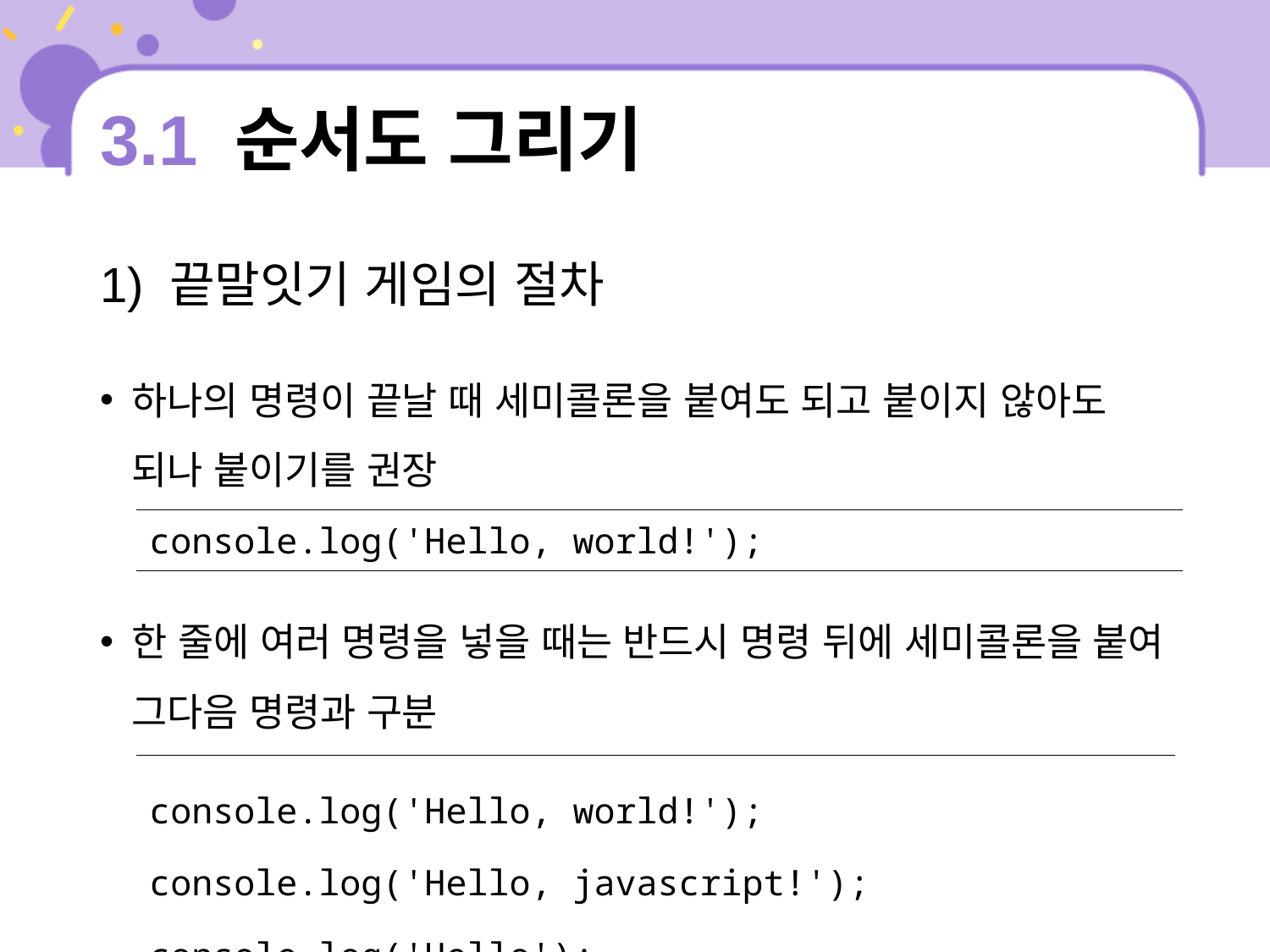

# 3.1 순서도 그리기
1) 끝말잇기 게임의 절차
하나의 명령이 끝날 때 세미콜론을 붙여도 되고 붙이지 않아도 되나 붙이기를 권장

한 줄에 여러 명령을 넣을 때는 반드시 명령 뒤에 세미콜론을 붙여 그다음 명령과 구분
| console.log('Hello, world!'); |
| --- |
| console.log('Hello, world!'); console.log('Hello, javascript!'); console.log('Hello'); |
| --- |